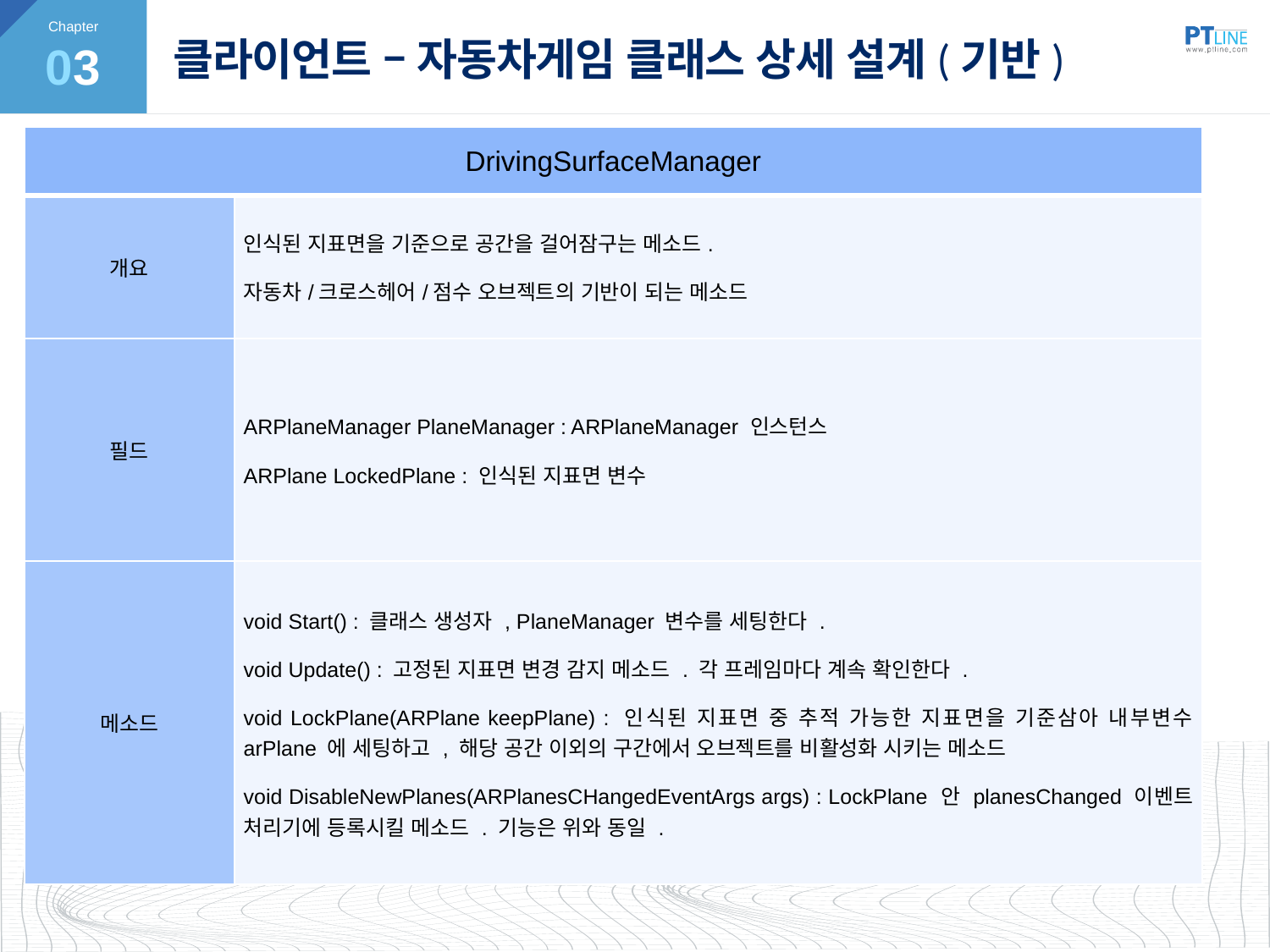

03
# 클라이언트 – 자동차게임 클래스 상세 설계(기반)
| DrivingSurfaceManager |  |
| --- | --- |
| 개요 | 인식된 지표면을 기준으로 공간을 걸어잠구는 메소드. 자동차/크로스헤어/점수 오브젝트의 기반이 되는 메소드 |
| 필드 | ARPlaneManager PlaneManager : ARPlaneManager 인스턴스 ARPlane LockedPlane : 인식된 지표면 변수 |
| 메소드 | void Start() : 클래스 생성자 , PlaneManager 변수를 세팅한다 . void Update() : 고정된 지표면 변경 감지 메소드 . 각 프레임마다 계속 확인한다 . void LockPlane(ARPlane keepPlane) : 인식된 지표면 중 추적 가능한 지표면을 기준삼아 내부변수 arPlane 에 세팅하고 , 해당 공간 이외의 구간에서 오브젝트를 비활성화 시키는 메소드 void DisableNewPlanes(ARPlanesCHangedEventArgs args) : LockPlane 안 planesChanged 이벤트 처리기에 등록시킬 메소드 . 기능은 위와 동일 . |